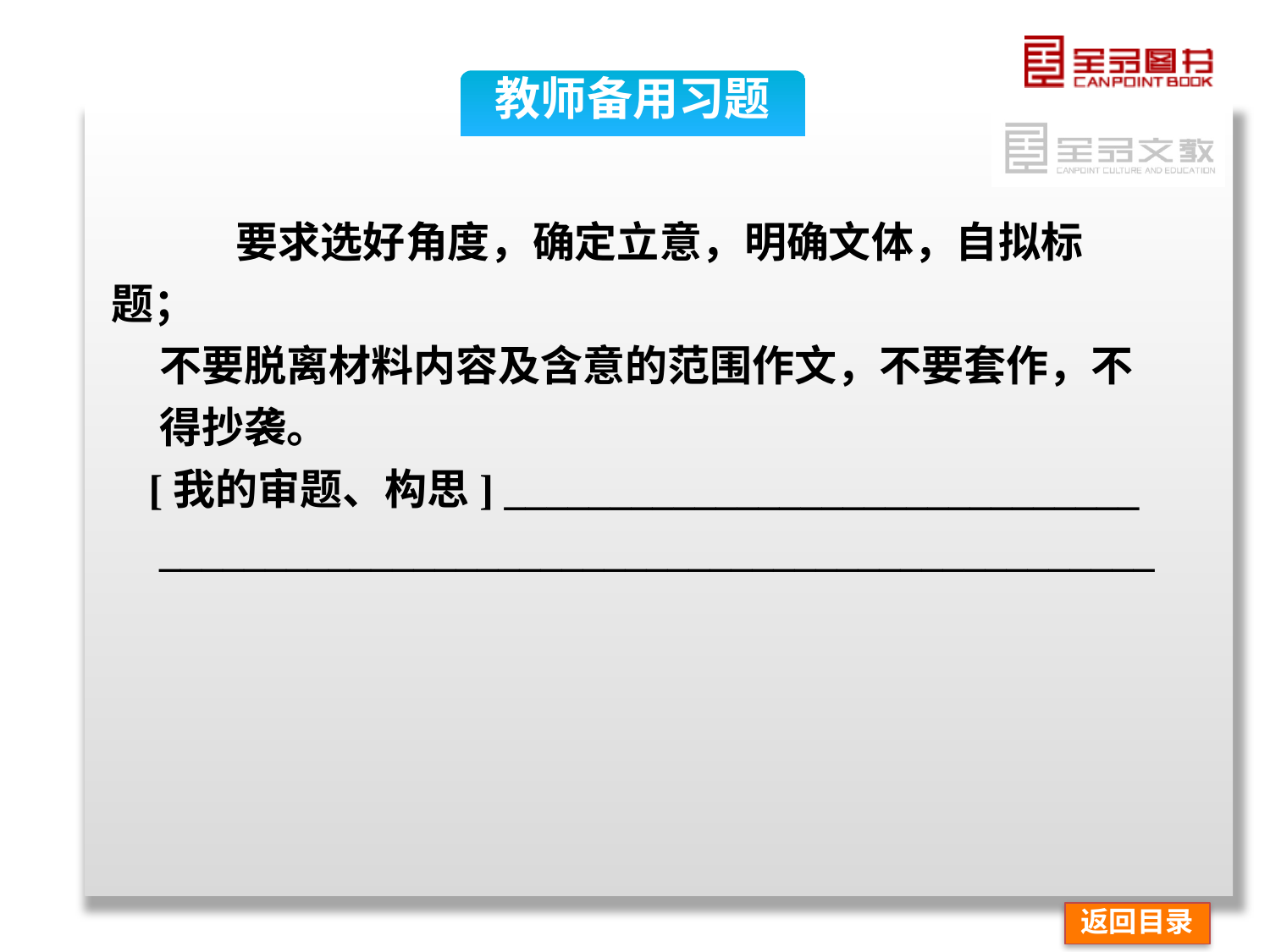

教师备用习题
            要求选好角度，确定立意，明确文体，自拟标题；
    不要脱离材料内容及含意的范围作文，不要套作，不
    得抄袭。
[我的审题、构思] ______________________________
 _______________________________________________

返回目录